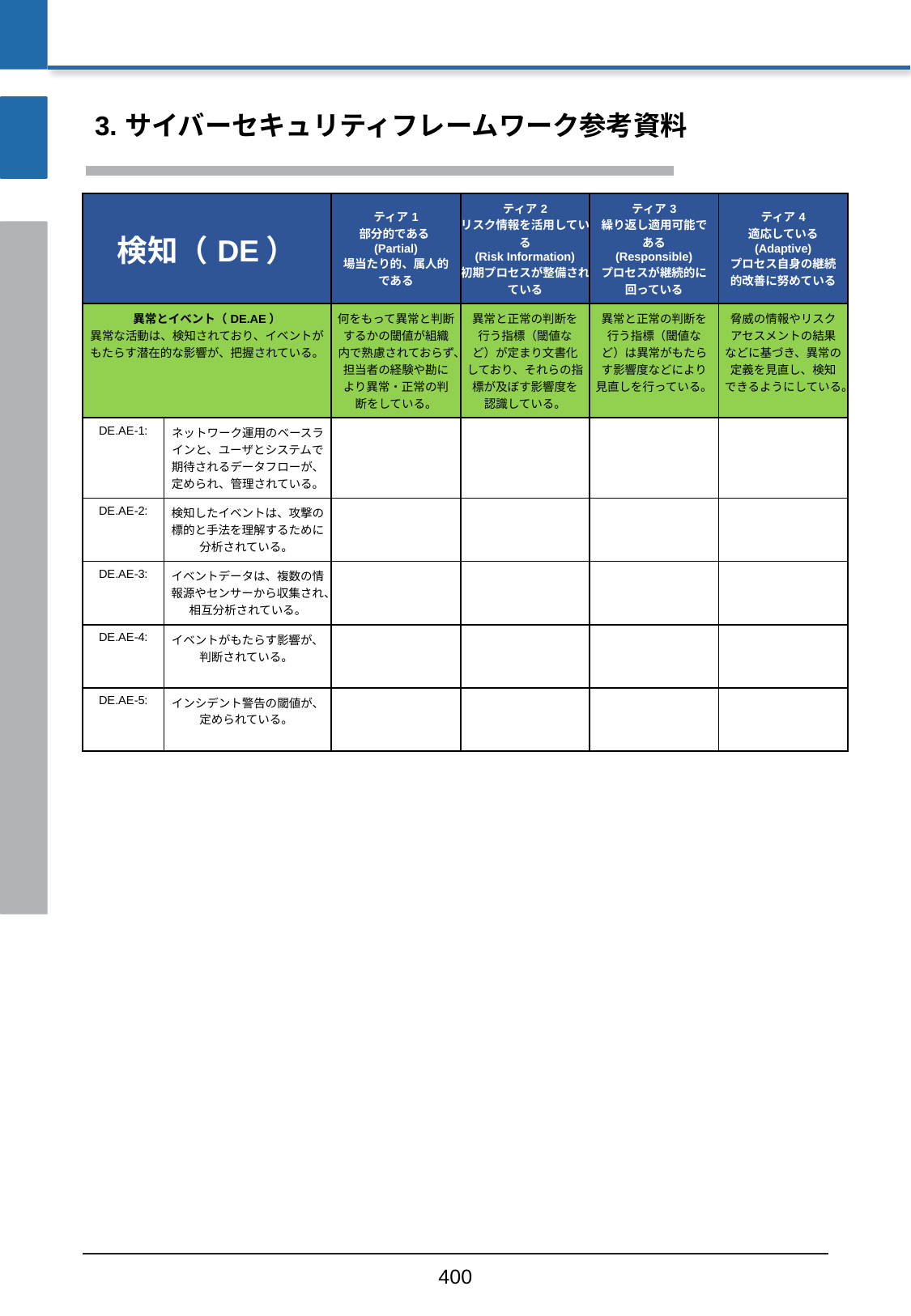

3. サイバーセキュリティフレームワーク参考資料
| 検知（DE） |  | ティア1 部分的である(Partial) 場当たり的、属人的である | ティア2 リスク情報を活用している (Risk Information) 初期プロセスが整備されている | ティア3 繰り返し適用可能である (Responsible) プロセスが継続的に回っている | ティア4 適応している (Adaptive) プロセス自身の継続的改善に努めている |
| --- | --- | --- | --- | --- | --- |
| 異常とイベント（DE.AE） 異常な活動は、検知されており、イベントがもたらす潜在的な影響が、把握されている。 |  | 何をもって異常と判断するかの閾値が組織内で熟慮されておらず、担当者の経験や勘により異常・正常の判断をしている。 | 異常と正常の判断を行う指標（閾値など）が定まり文書化しており、それらの指標が及ぼす影響度を認識している。 | 異常と正常の判断を行う指標（閾値など）は異常がもたらす影響度などにより見直しを行っている。 | 脅威の情報やリスクアセスメントの結果などに基づき、異常の定義を見直し、検知できるようにしている。 |
| DE.AE-1: | ネットワーク運用のベースラインと、ユーザとシステムで期待されるデータフローが、定められ、管理されている。 |  |  |  |  |
| DE.AE-2: | 検知したイベントは、攻撃の標的と手法を理解するために分析されている。 |  |  |  |  |
| DE.AE-3: | イベントデータは、複数の情報源やセンサーから収集され、相互分析されている。 |  |  |  |  |
| DE.AE-4: | イベントがもたらす影響が、判断されている。 |  |  |  |  |
| DE.AE-5: | インシデント警告の閾値が、定められている。 |  |  |  |  |
400